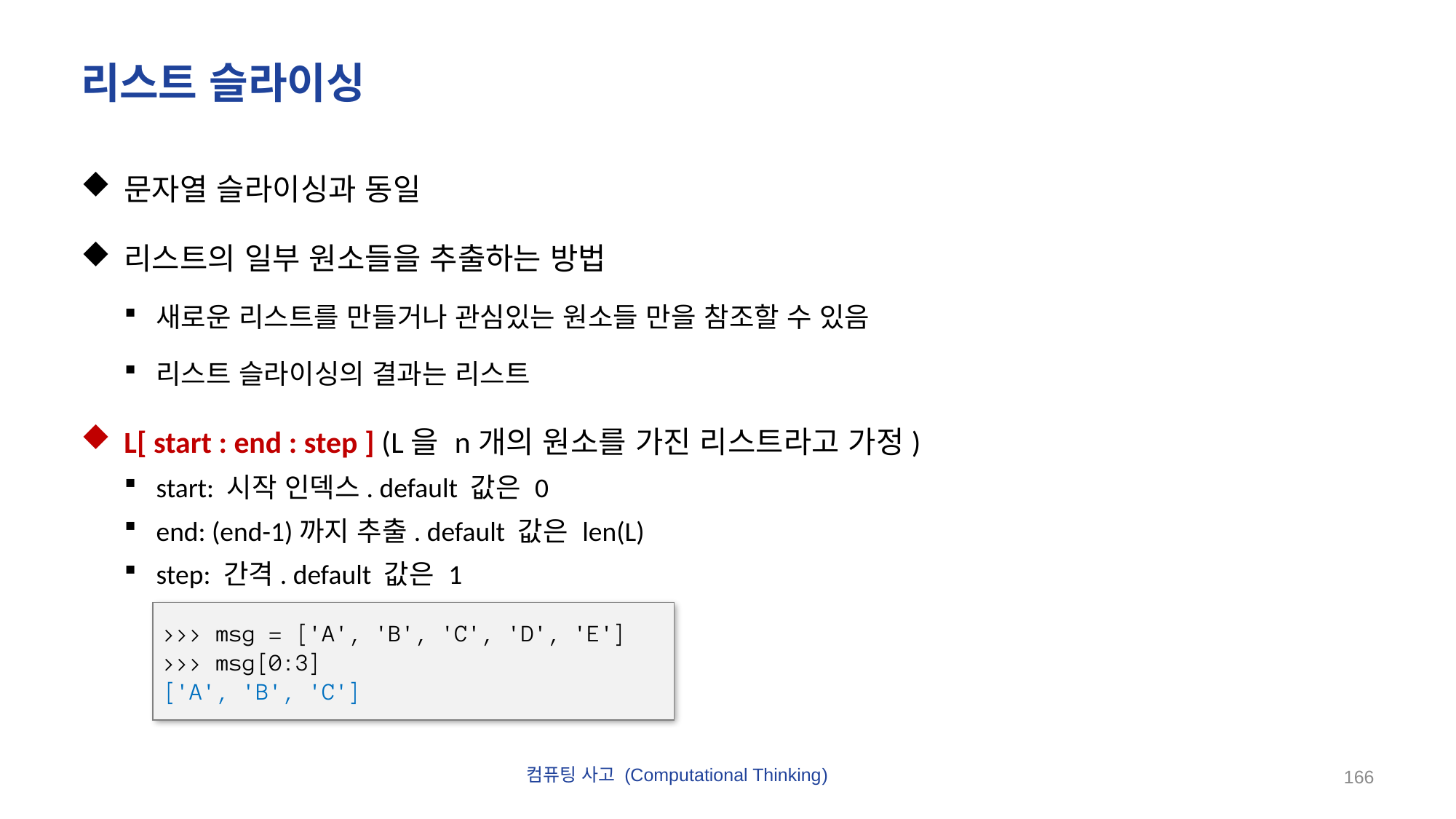

# 리스트 슬라이싱
문자열 슬라이싱과 동일
리스트의 일부 원소들을 추출하는 방법
새로운 리스트를 만들거나 관심있는 원소들 만을 참조할 수 있음
리스트 슬라이싱의 결과는 리스트
L[ start : end : step ] (L을 n개의 원소를 가진 리스트라고 가정)
start: 시작 인덱스. default 값은 0
end: (end-1)까지 추출. default 값은 len(L)
step: 간격. default 값은 1
>>> msg = ['A', 'B', 'C', 'D', 'E']
>>> msg[0:3]
['A', 'B', 'C']